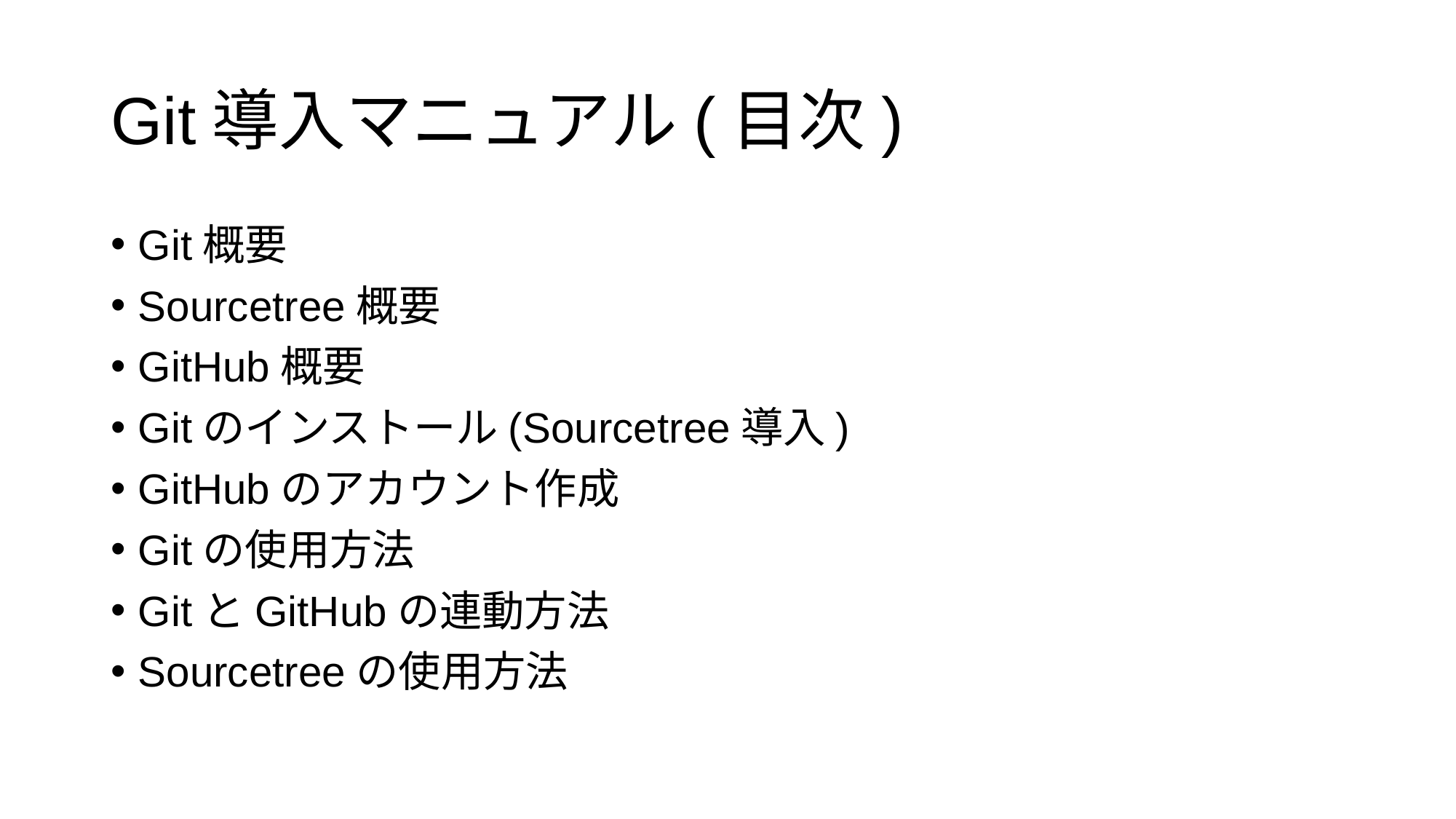

# Git導入マニュアル(目次)
Git概要
Sourcetree概要
GitHub概要
Gitのインストール(Sourcetree導入)
GitHubのアカウント作成
Gitの使用方法
GitとGitHubの連動方法
Sourcetreeの使用方法